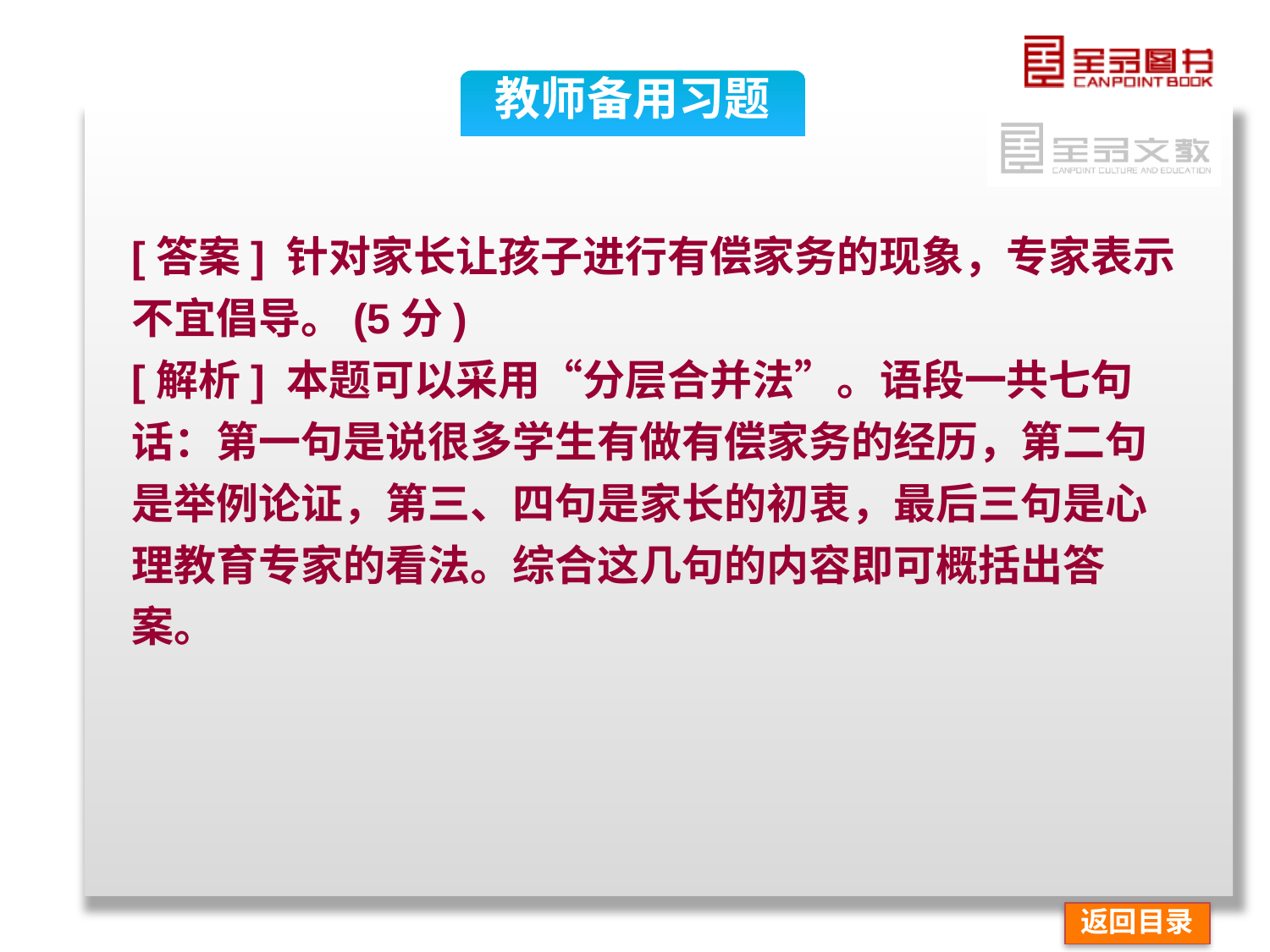

教师备用习题
[答案] 针对家长让孩子进行有偿家务的现象，专家表示不宜倡导。(5分)
[解析] 本题可以采用“分层合并法”。语段一共七句话：第一句是说很多学生有做有偿家务的经历，第二句是举例论证，第三、四句是家长的初衷，最后三句是心理教育专家的看法。综合这几句的内容即可概括出答案。

返回目录